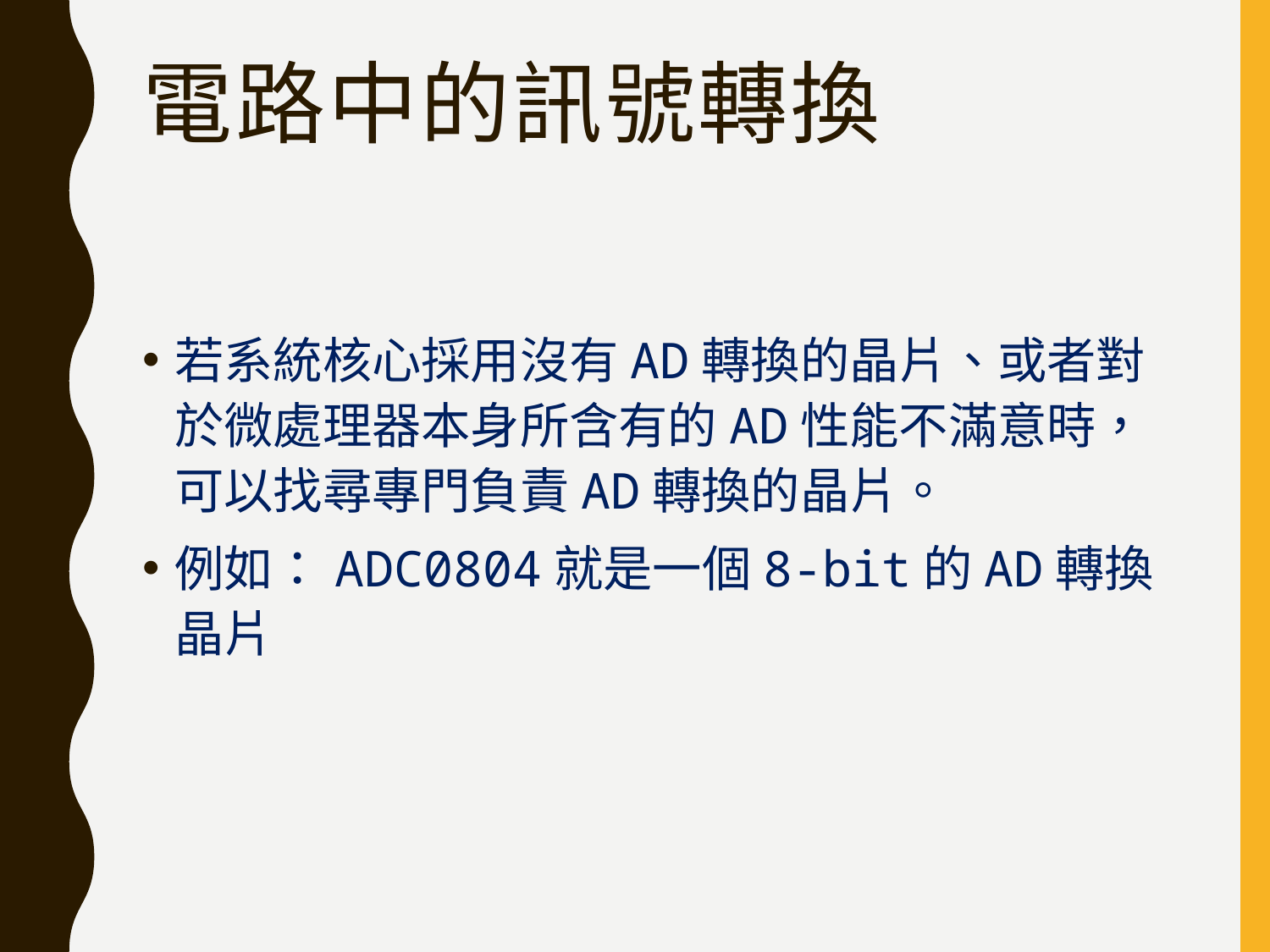

# 電路中的訊號轉換
若系統核心採用沒有AD轉換的晶片、或者對於微處理器本身所含有的AD性能不滿意時，可以找尋專門負責AD轉換的晶片。
例如：ADC0804就是一個8-bit的AD轉換晶片